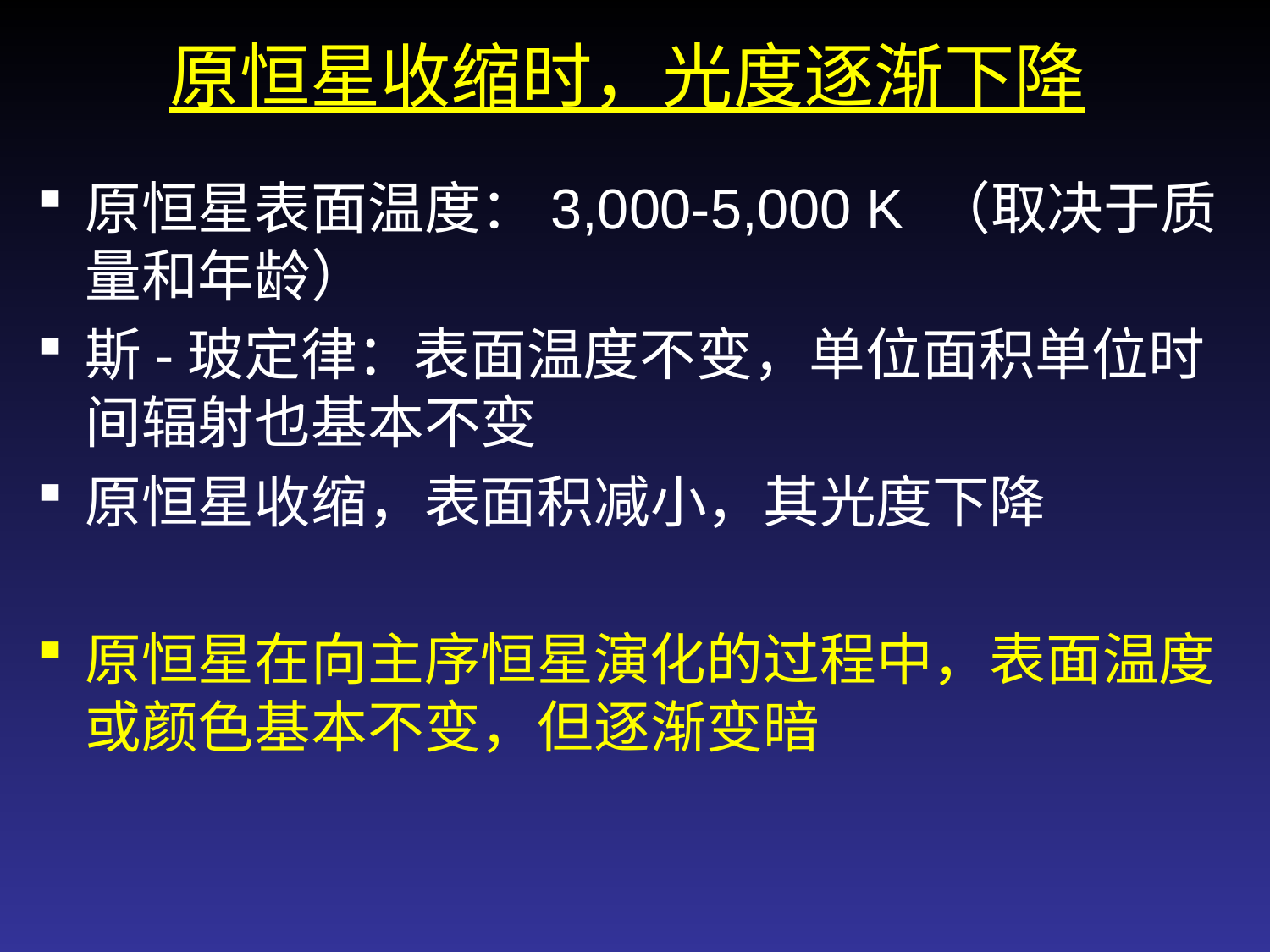

# 原恒星收缩时，光度逐渐下降
原恒星表面温度：3,000-5,000 K （取决于质量和年龄）
斯-玻定律：表面温度不变，单位面积单位时间辐射也基本不变
原恒星收缩，表面积减小，其光度下降

原恒星在向主序恒星演化的过程中，表面温度或颜色基本不变，但逐渐变暗